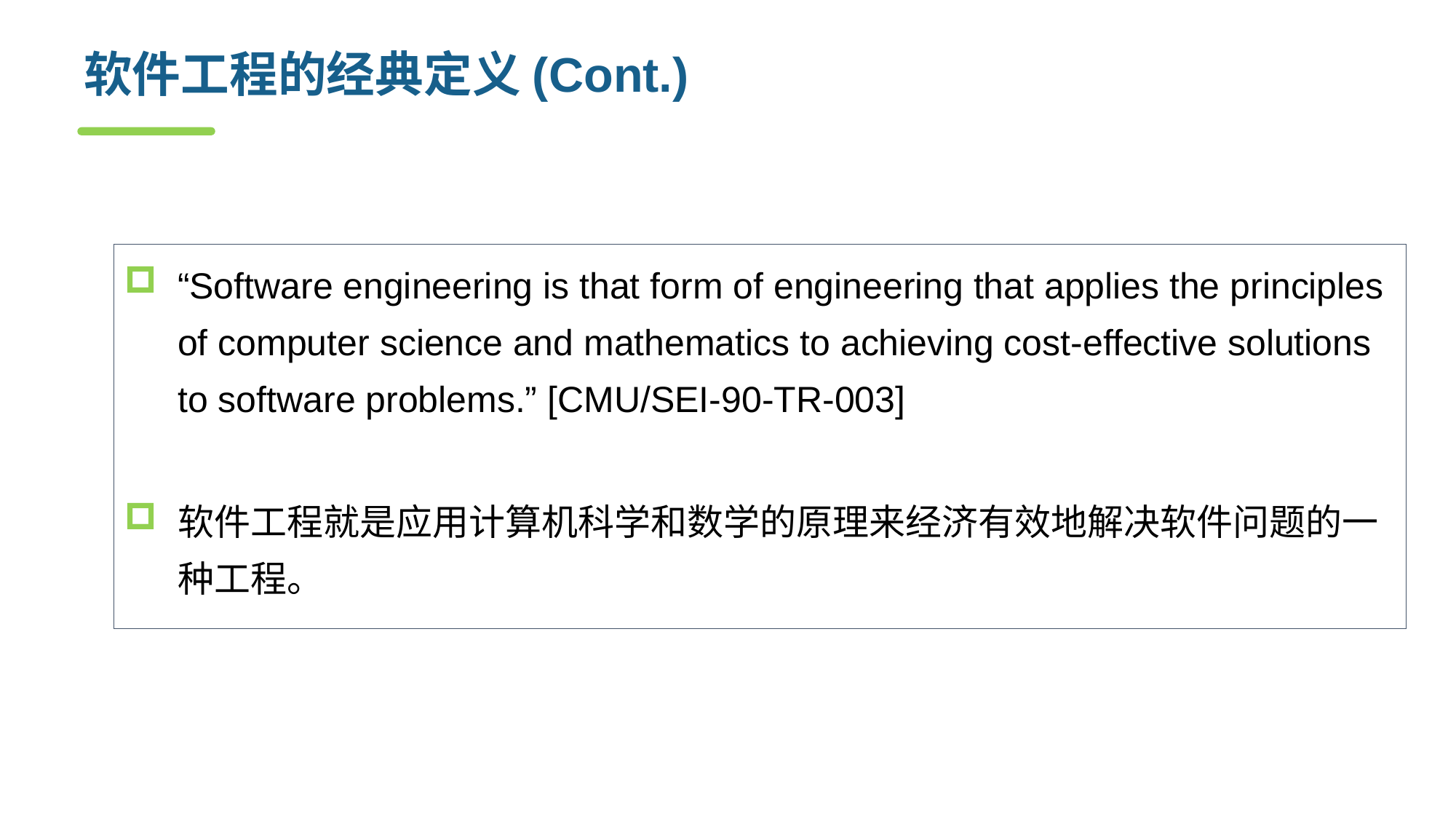

# 软件工程的经典定义(Cont.)
“Software engineering is that form of engineering that applies the principles of computer science and mathematics to achieving cost-effective solutions to software problems.” [CMU/SEI-90-TR-003]

软件工程就是应用计算机科学和数学的原理来经济有效地解决软件问题的一种工程。
27